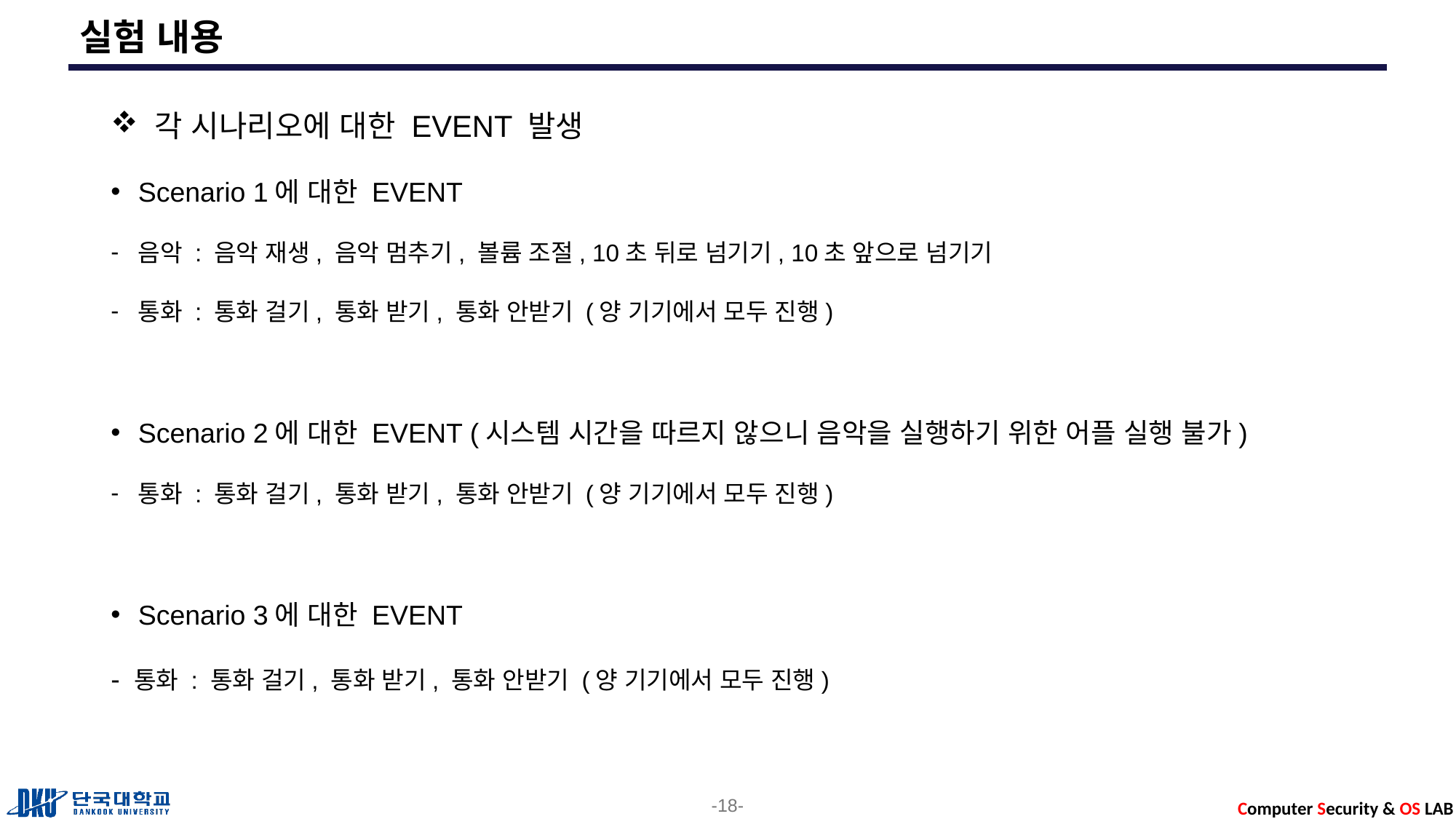

# 실험 내용
 각 시나리오에 대한 EVENT 발생
Scenario 1에 대한 EVENT
음악 : 음악 재생, 음악 멈추기, 볼륨 조절, 10초 뒤로 넘기기, 10초 앞으로 넘기기
통화 : 통화 걸기, 통화 받기, 통화 안받기 (양 기기에서 모두 진행)

Scenario 2에 대한 EVENT (시스템 시간을 따르지 않으니 음악을 실행하기 위한 어플 실행 불가)
통화 : 통화 걸기, 통화 받기, 통화 안받기 (양 기기에서 모두 진행)

Scenario 3에 대한 EVENT
- 통화 : 통화 걸기, 통화 받기, 통화 안받기 (양 기기에서 모두 진행)
-18-